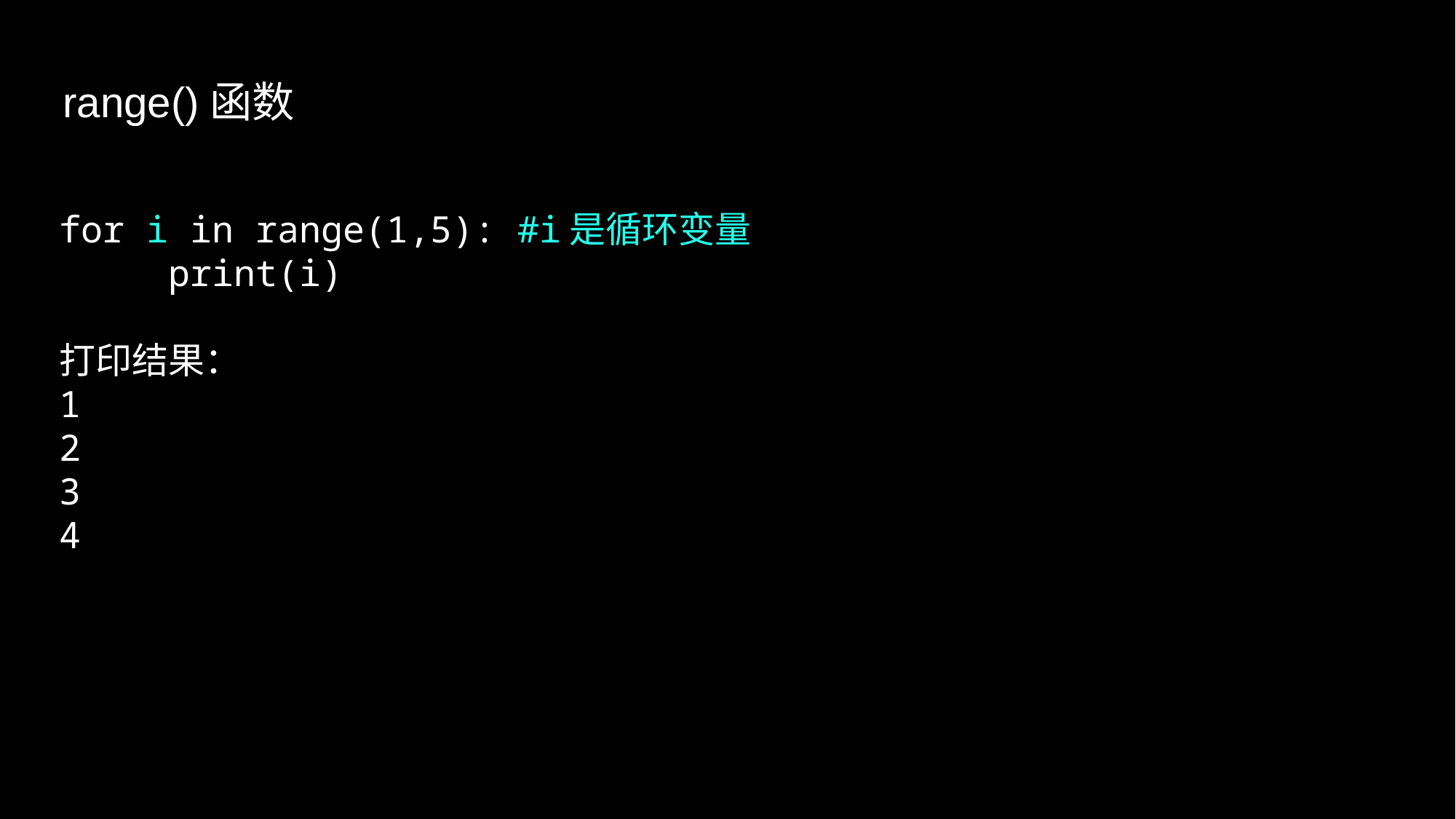

range()函数
for i in range(1,5): #i是循环变量
	print(i)

打印结果：
1
2
3
4